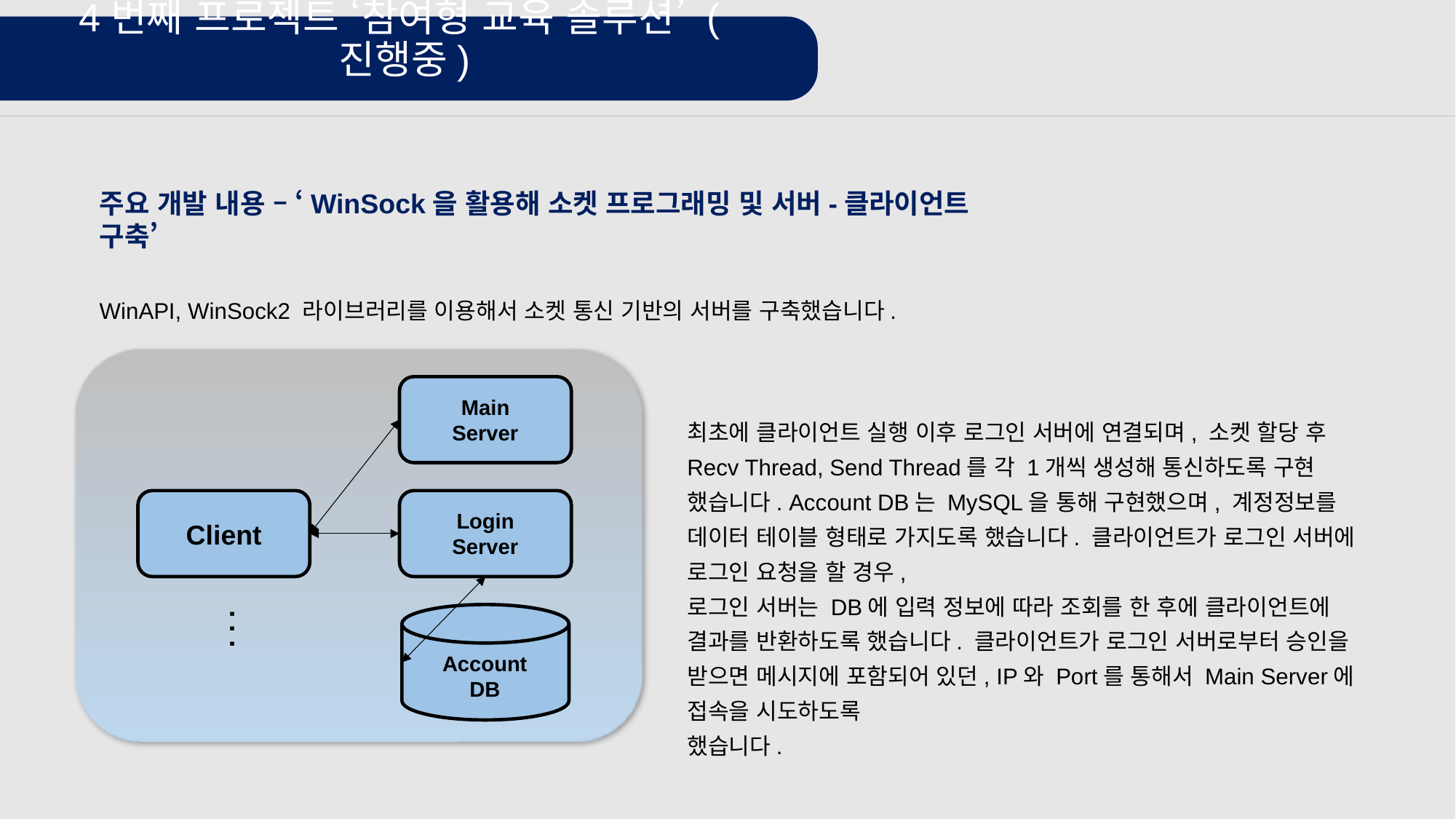

4번째 프로젝트 ‘참여형 교육 솔루션’ (진행중)
주요 개발 내용 – ‘WinSock을 활용해 소켓 프로그래밍 및 서버-클라이언트 구축’

WinAPI, WinSock2 라이브러리를 이용해서 소켓 통신 기반의 서버를 구축했습니다.

Main
Server
최초에 클라이언트 실행 이후 로그인 서버에 연결되며, 소켓 할당 후 Recv Thread, Send Thread를 각 1개씩 생성해 통신하도록 구현 했습니다. Account DB는 MySQL을 통해 구현했으며, 계정정보를 데이터 테이블 형태로 가지도록 했습니다. 클라이언트가 로그인 서버에 로그인 요청을 할 경우,
로그인 서버는 DB에 입력 정보에 따라 조회를 한 후에 클라이언트에 결과를 반환하도록 했습니다. 클라이언트가 로그인 서버로부터 승인을 받으면 메시지에 포함되어 있던, IP와 Port를 통해서 Main Server에 접속을 시도하도록
했습니다.

Client

Login
Server
. . .

Account
DB